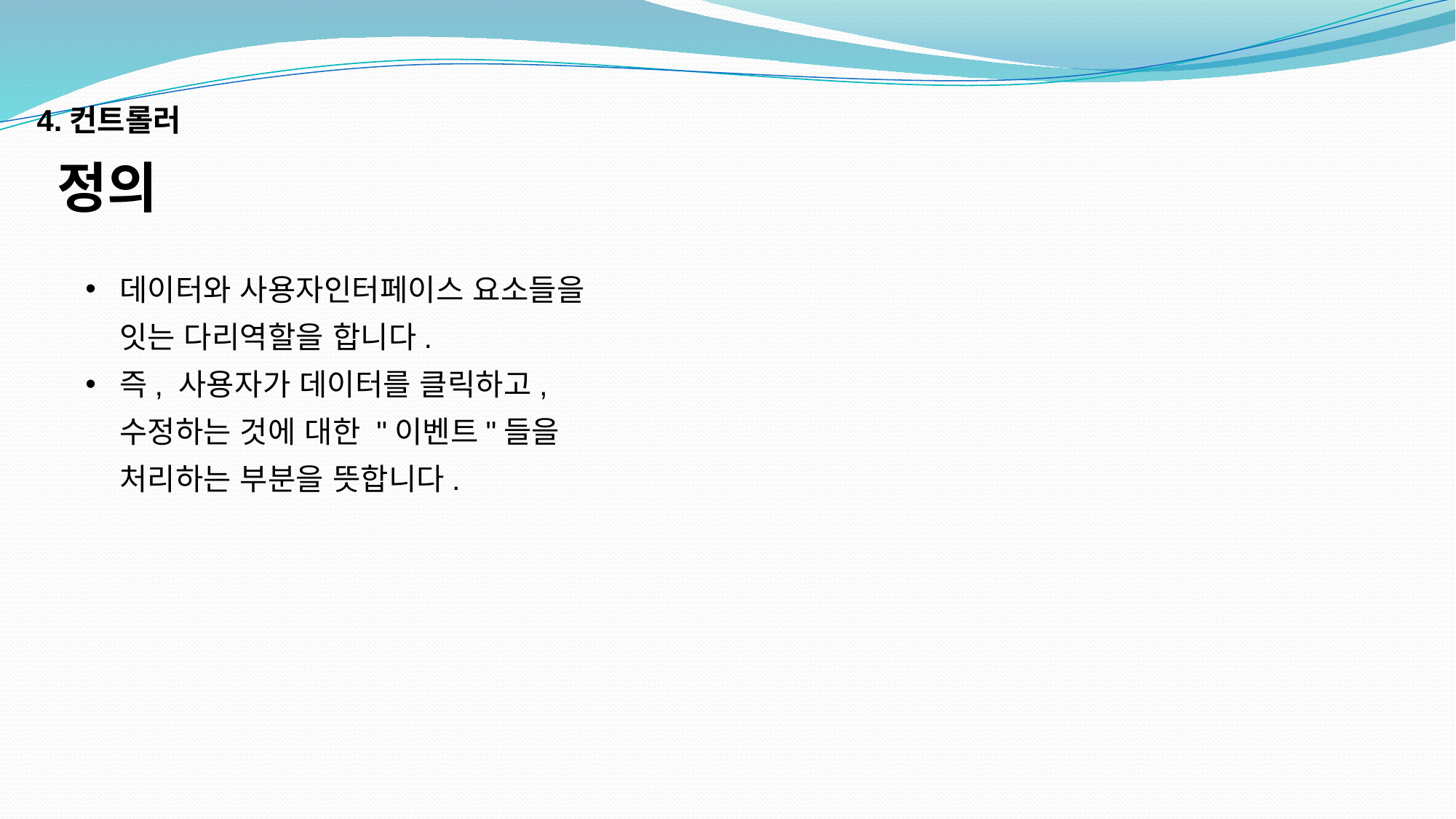

4.컨트롤러
정의
데이터와 사용자인터페이스 요소들을 잇는 다리역할을 합니다.
즉, 사용자가 데이터를 클릭하고, 수정하는 것에 대한 "이벤트"들을 처리하는 부분을 뜻합니다.